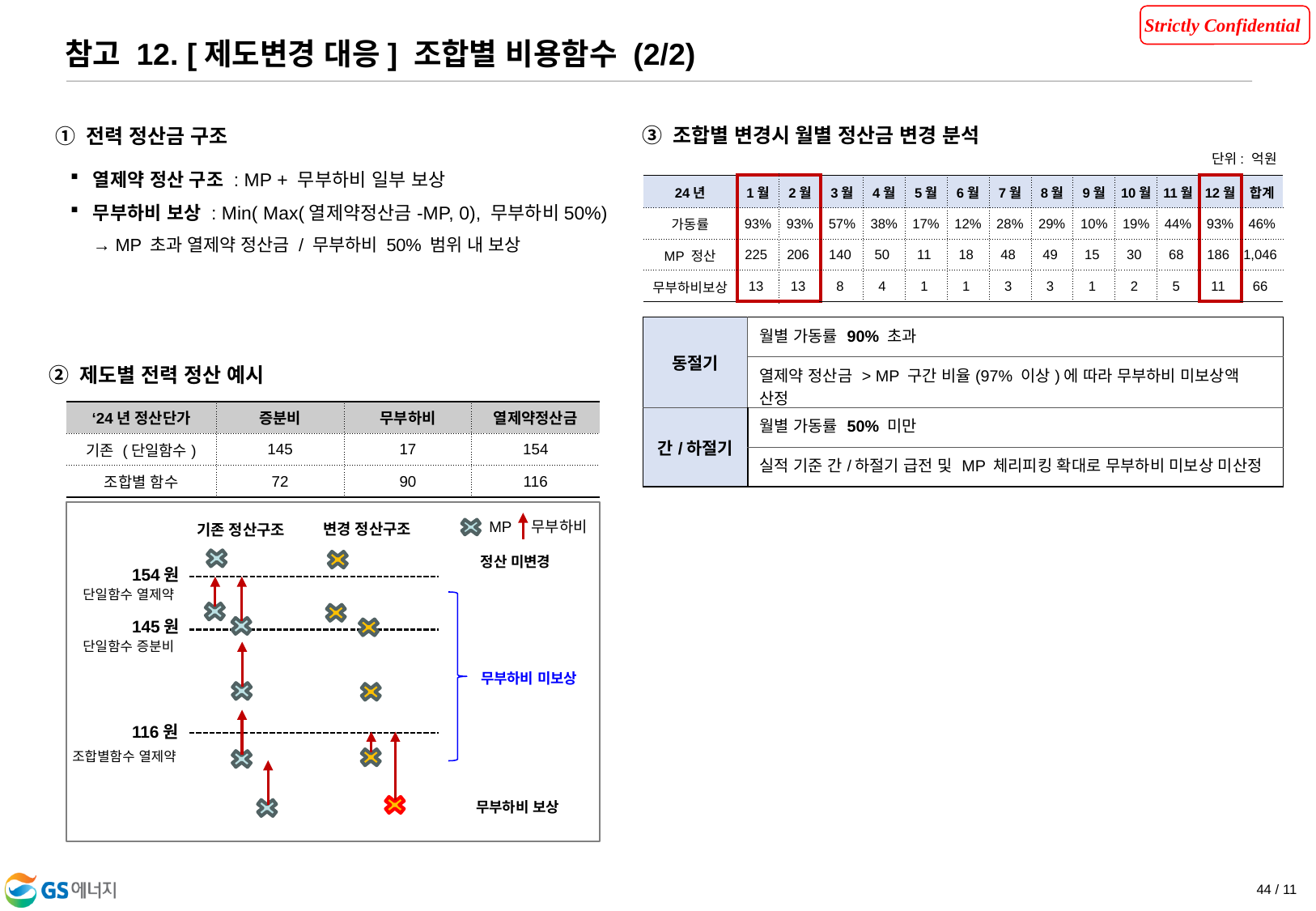

참고 12. [제도변경 대응] 조합별 비용함수 (2/2)
③ 조합별 변경시 월별 정산금 변경 분석
① 전력 정산금 구조
단위: 억원
열제약 정산 구조 : MP + 무부하비 일부 보상
무부하비 보상 : Min( Max(열제약정산금-MP, 0), 무부하비50%)
→ MP 초과 열제약 정산금 / 무부하비 50% 범위 내 보상
| 24년 | 1월 | 2월 | 3월 | 4월 | 5월 | 6월 | 7월 | 8월 | 9월 | 10월 | 11월 | 12월 | 합계 |
| --- | --- | --- | --- | --- | --- | --- | --- | --- | --- | --- | --- | --- | --- |
| 가동률 | 93% | 93% | 57% | 38% | 17% | 12% | 28% | 29% | 10% | 19% | 44% | 93% | 46% |
| MP 정산 | 225 | 206 | 140 | 50 | 11 | 18 | 48 | 49 | 15 | 30 | 68 | 186 | 1,046 |
| 무부하비보상 | 13 | 13 | 8 | 4 | 1 | 1 | 3 | 3 | 1 | 2 | 5 | 11 | 66 |
| 동절기 | 월별 가동률 90% 초과 |
| --- | --- |
|  | 열제약 정산금 > MP 구간 비율(97% 이상)에 따라 무부하비 미보상액 산정 |
| 간/하절기 | 월별 가동률 50% 미만 |
|  | 실적 기준 간/하절기 급전 및 MP 체리피킹 확대로 무부하비 미보상 미산정 |
② 제도별 전력 정산 예시
| ‘24년 정산단가 | 증분비 | 무부하비 | 열제약정산금 |
| --- | --- | --- | --- |
| 기존 (단일함수) | 145 | 17 | 154 |
| 조합별 함수 | 72 | 90 | 116 |

무부하비
MP
변경 정산구조
기존 정산구조

정산 미변경

154원
단일함수 열제약

145원

단일함수 증분비
무부하비 미보상

116원
조합별함수 열제약

무부하비 보상